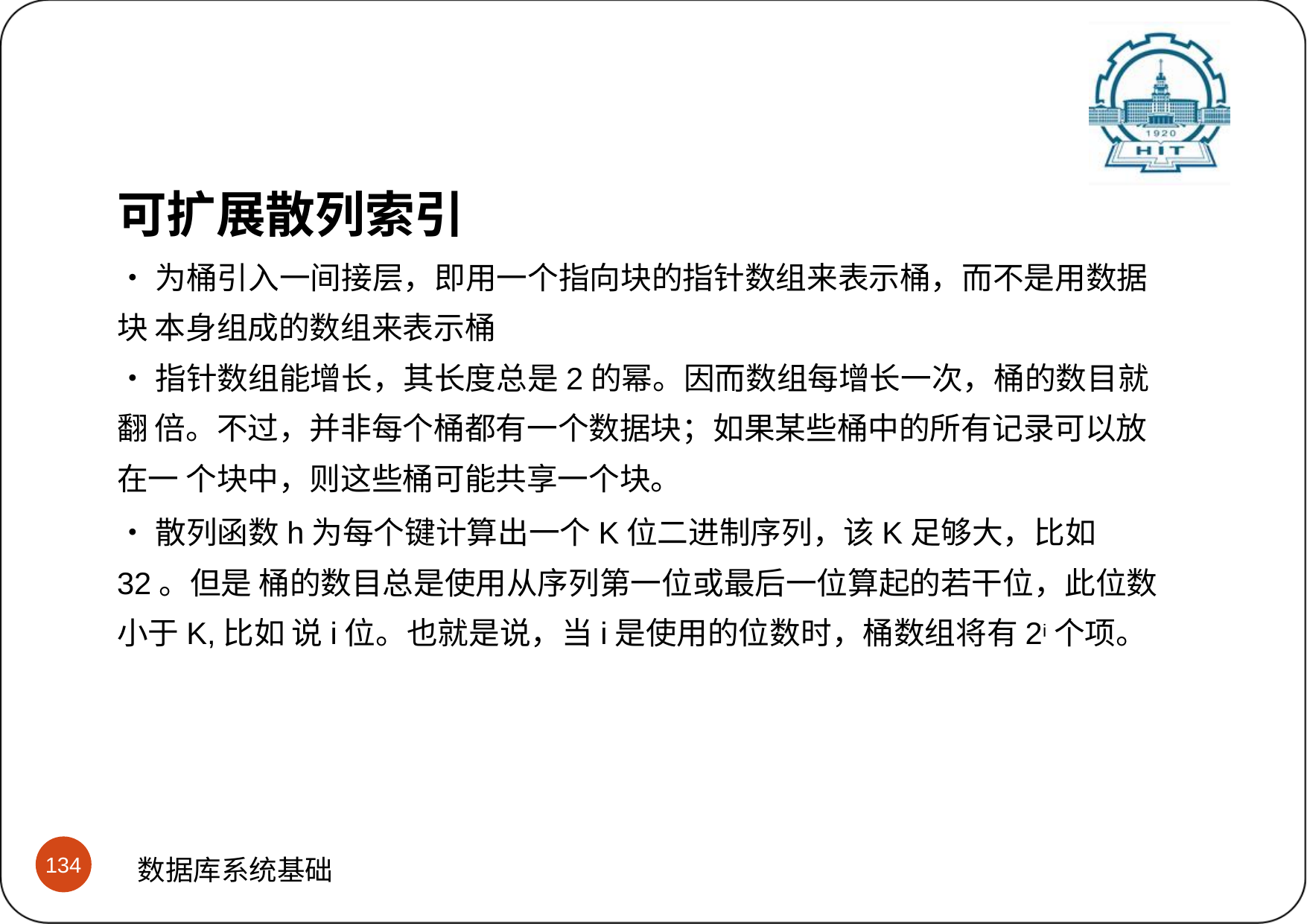

# 可扩展散列索引
(2)基本思想
可扩展散列索引
•为桶引入一间接层，即用一个指向块的指针数组来表示桶，而不是用数据块 本身组成的数组来表示桶
•指针数组能增长，其长度总是2的幂。因而数组每增长一次，桶的数目就翻 倍。不过，并非每个桶都有一个数据块；如果某些桶中的所有记录可以放在一 个块中，则这些桶可能共享一个块。
•散列函数h为每个键计算出一个K位二进制序列，该K足够大，比如32。但是 桶的数目总是使用从序列第一位或最后一位算起的若干位，此位数小于K,比如 说i位。也就是说，当i是使用的位数时，桶数组将有2i个项。